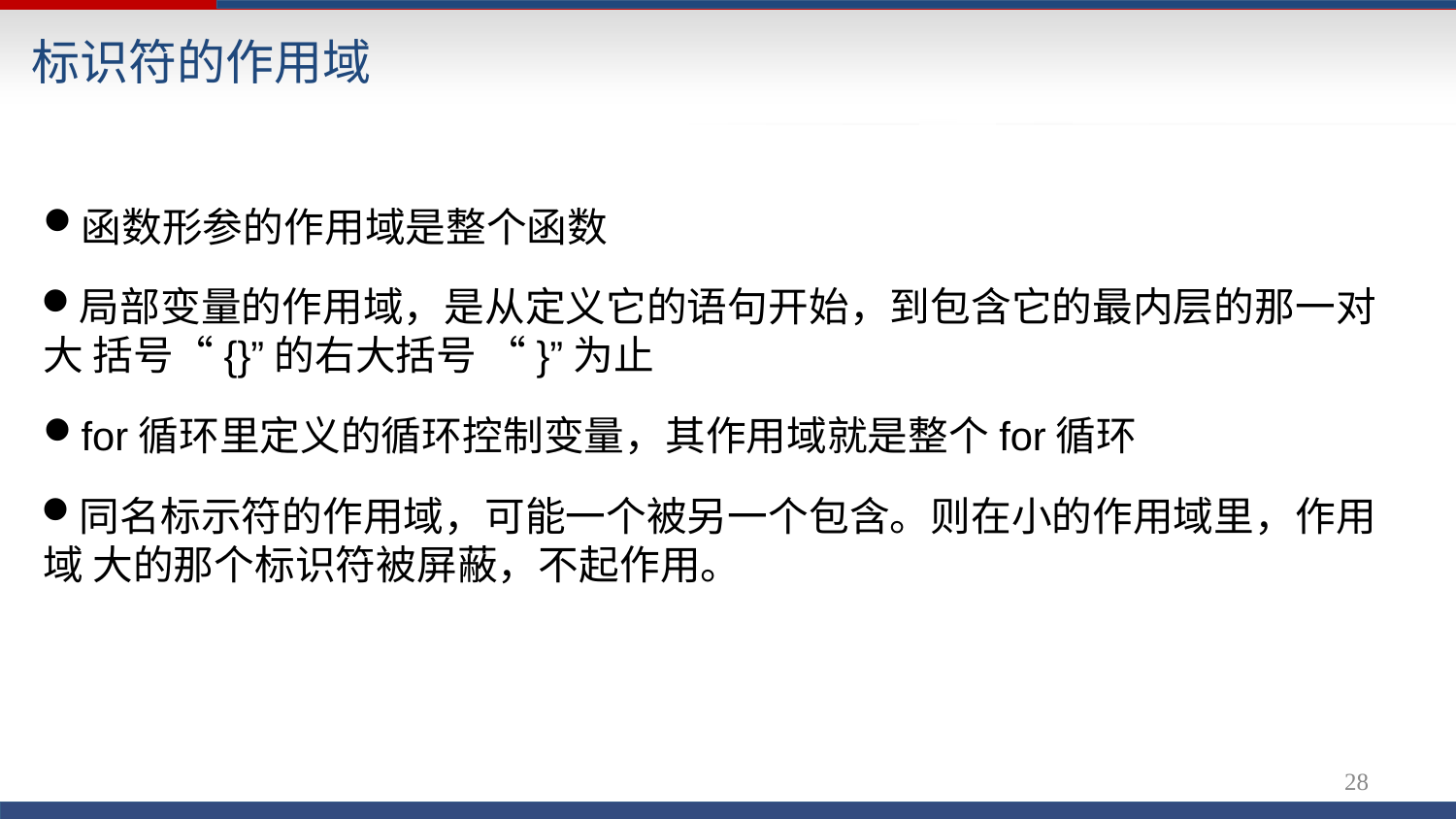

# 标识符的作用域
函数形参的作用域是整个函数

局部变量的作用域，是从定义它的语句开始，到包含它的最内层的那一对大 括号“{}”的右大括号 “}”为止

for循环里定义的循环控制变量，其作用域就是整个for循环

同名标示符的作用域，可能一个被另一个包含。则在小的作用域里，作用域 大的那个标识符被屏蔽，不起作用。
28